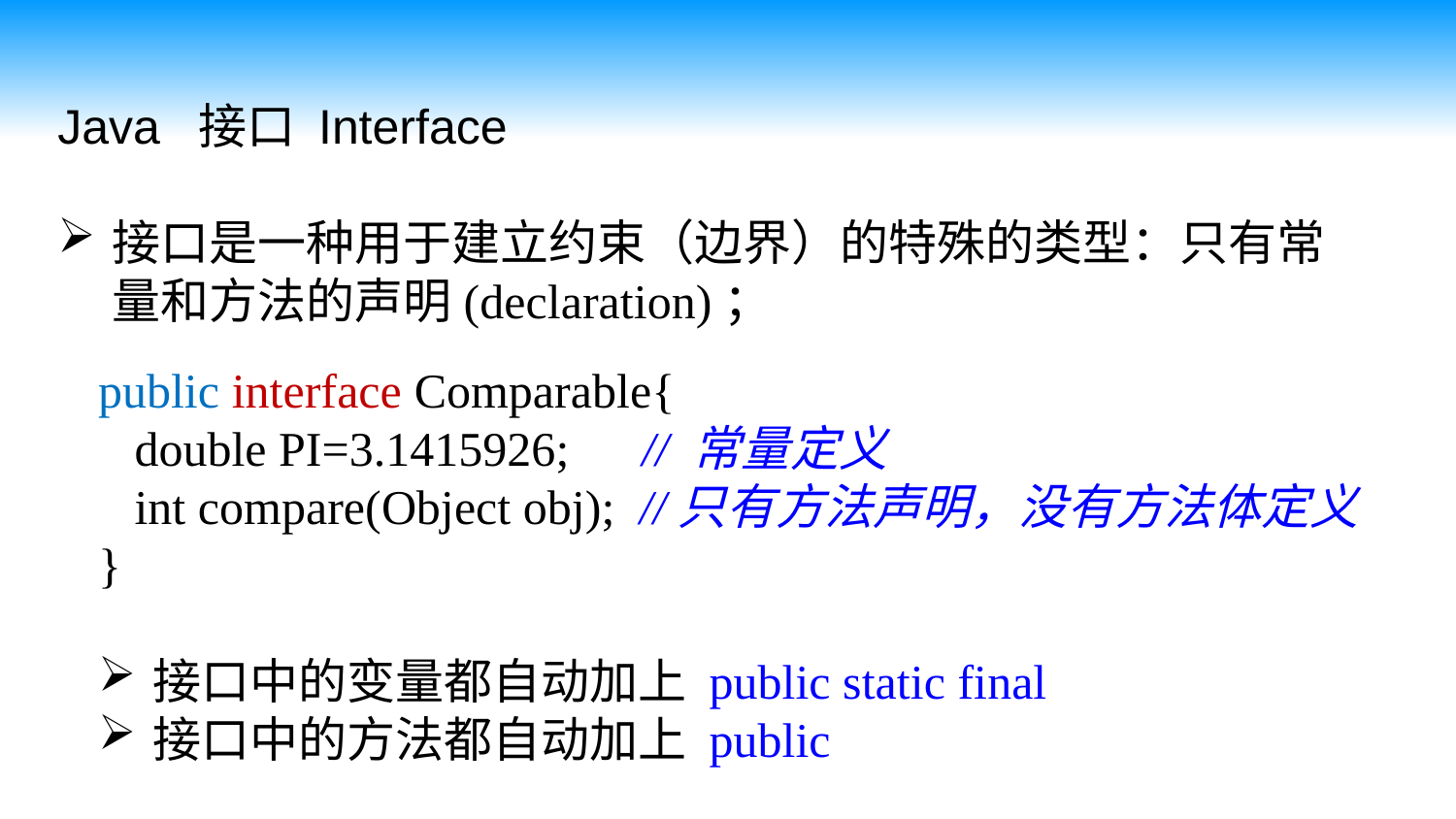

Java  接口 Interface

接口是一种用于建立约束（边界）的特殊的类型：只有常量和方法的声明(declaration)；

public interface Comparable{
   double PI=3.1415926;      // 常量定义
   int compare(Object obj);  //只有方法声明，没有方法体定义
}

接口中的变量都自动加上 public static final
接口中的方法都自动加上 public